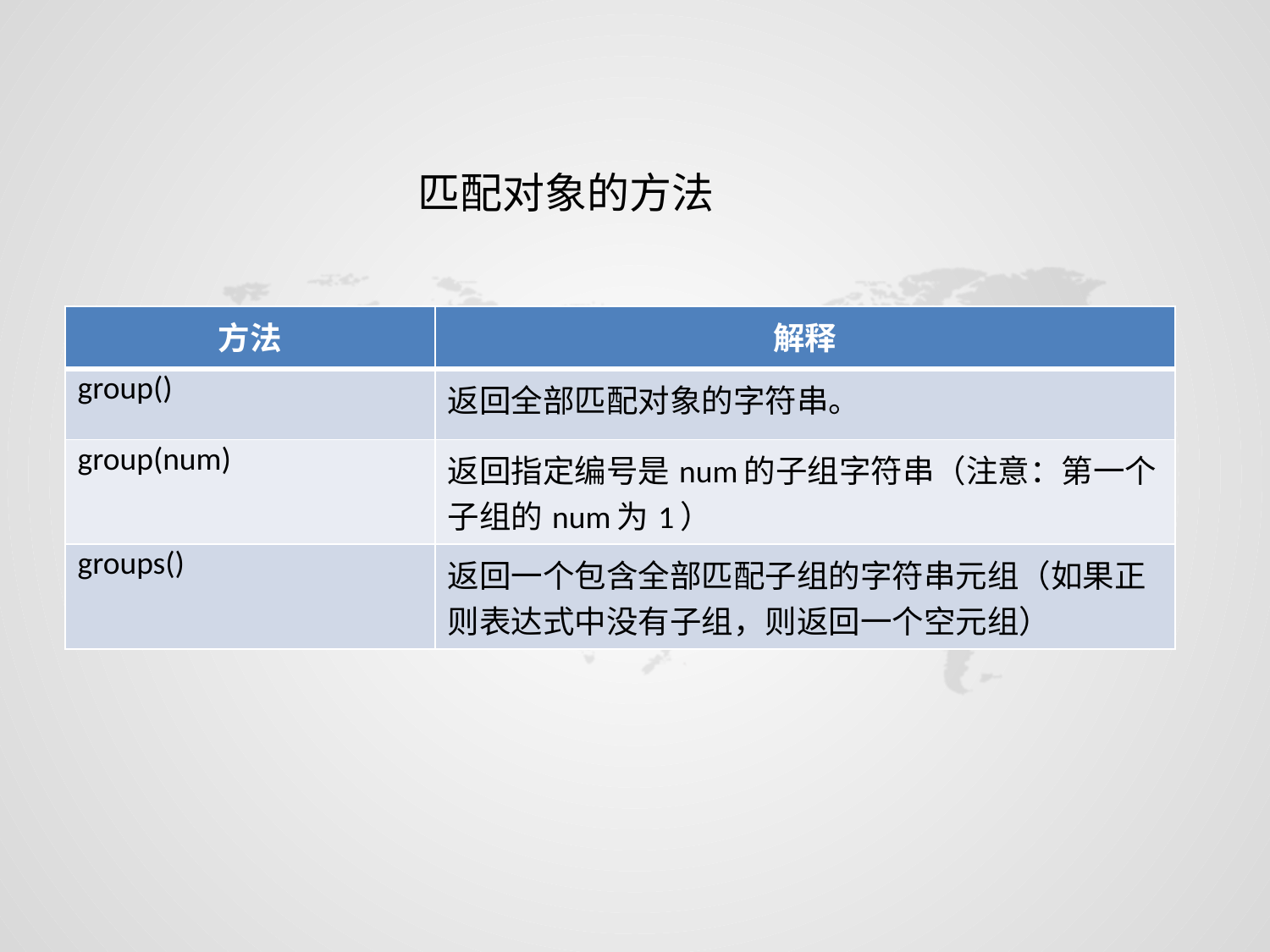

匹配对象的方法
| 方法 | 解释 |
| --- | --- |
| group() | 返回全部匹配对象的字符串。 |
| group(num) | 返回指定编号是num的子组字符串（注意：第一个子组的num为1） |
| groups() | 返回一个包含全部匹配子组的字符串元组（如果正则表达式中没有子组，则返回一个空元组） |